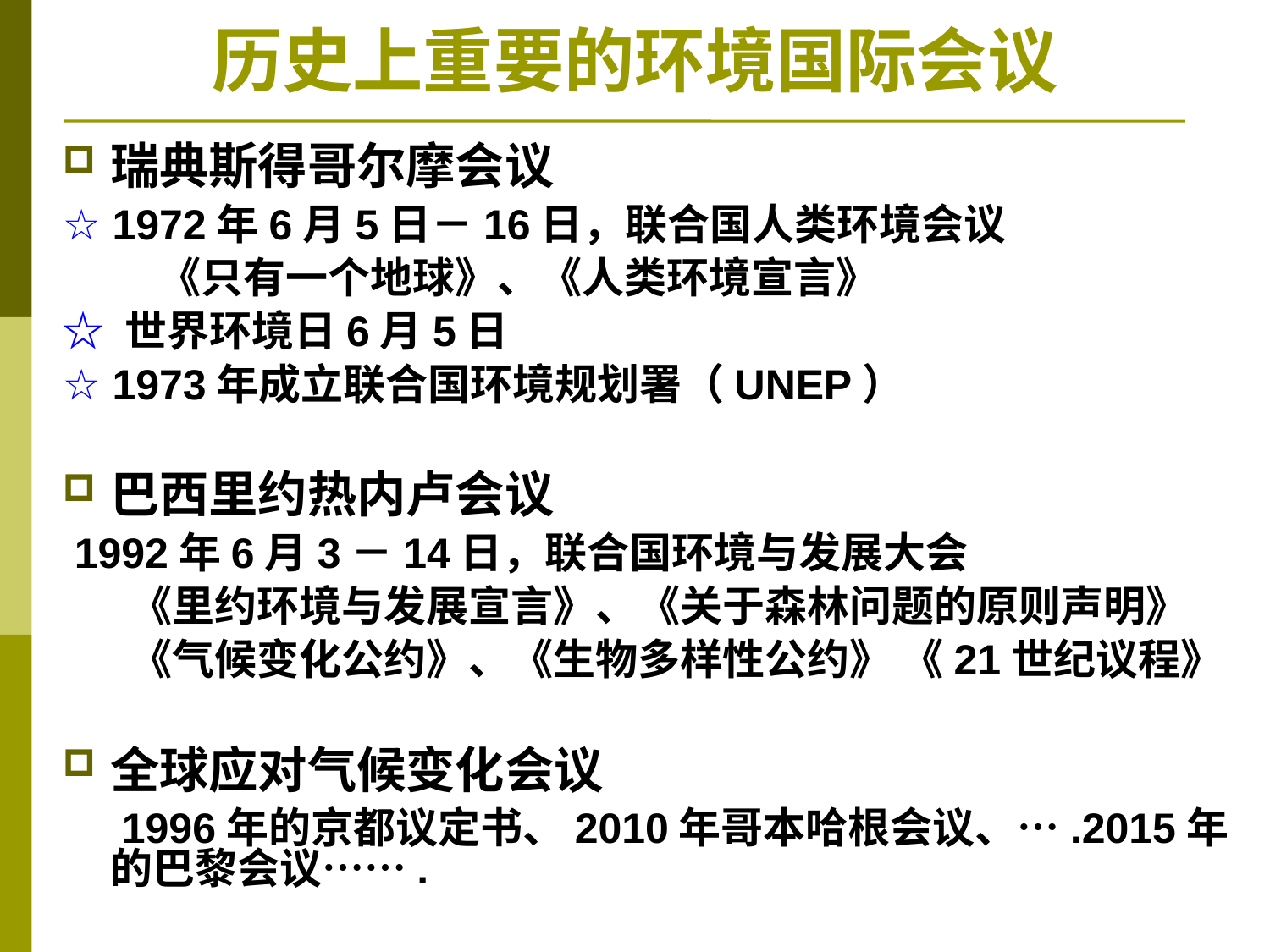

# 历史上重要的环境国际会议
瑞典斯得哥尔摩会议
☆ 1972年6月5日－16日，联合国人类环境会议
         《只有一个地球》、《人类环境宣言》
☆ 世界环境日6月5日
☆ 1973年成立联合国环境规划署（UNEP）

巴西里约热内卢会议
 1992年6月3－14日，联合国环境与发展大会
      《里约环境与发展宣言》、《关于森林问题的原则声明》
      《气候变化公约》、《生物多样性公约》 《21世纪议程》

全球应对气候变化会议
     1996年的京都议定书、2010年哥本哈根会议、….2015年的巴黎会议…….